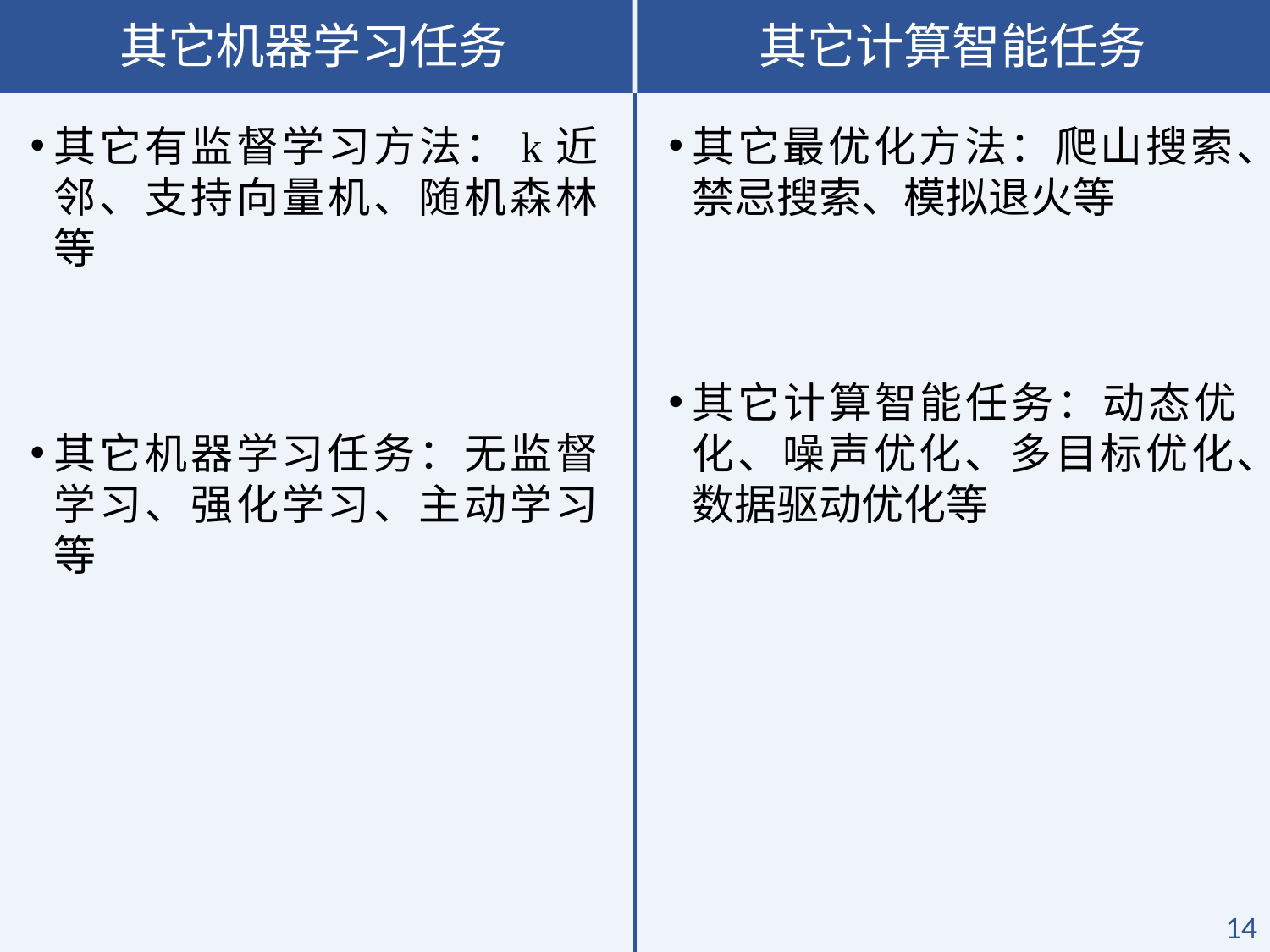

其它计算智能任务
其它机器学习任务
其它有监督学习方法：k近邻、支持向量机、随机森林等

其它机器学习任务：无监督学习、强化学习、主动学习等
其它最优化方法：爬山搜索、禁忌搜索、模拟退火等

其它计算智能任务：动态优化、噪声优化、多目标优化、数据驱动优化等